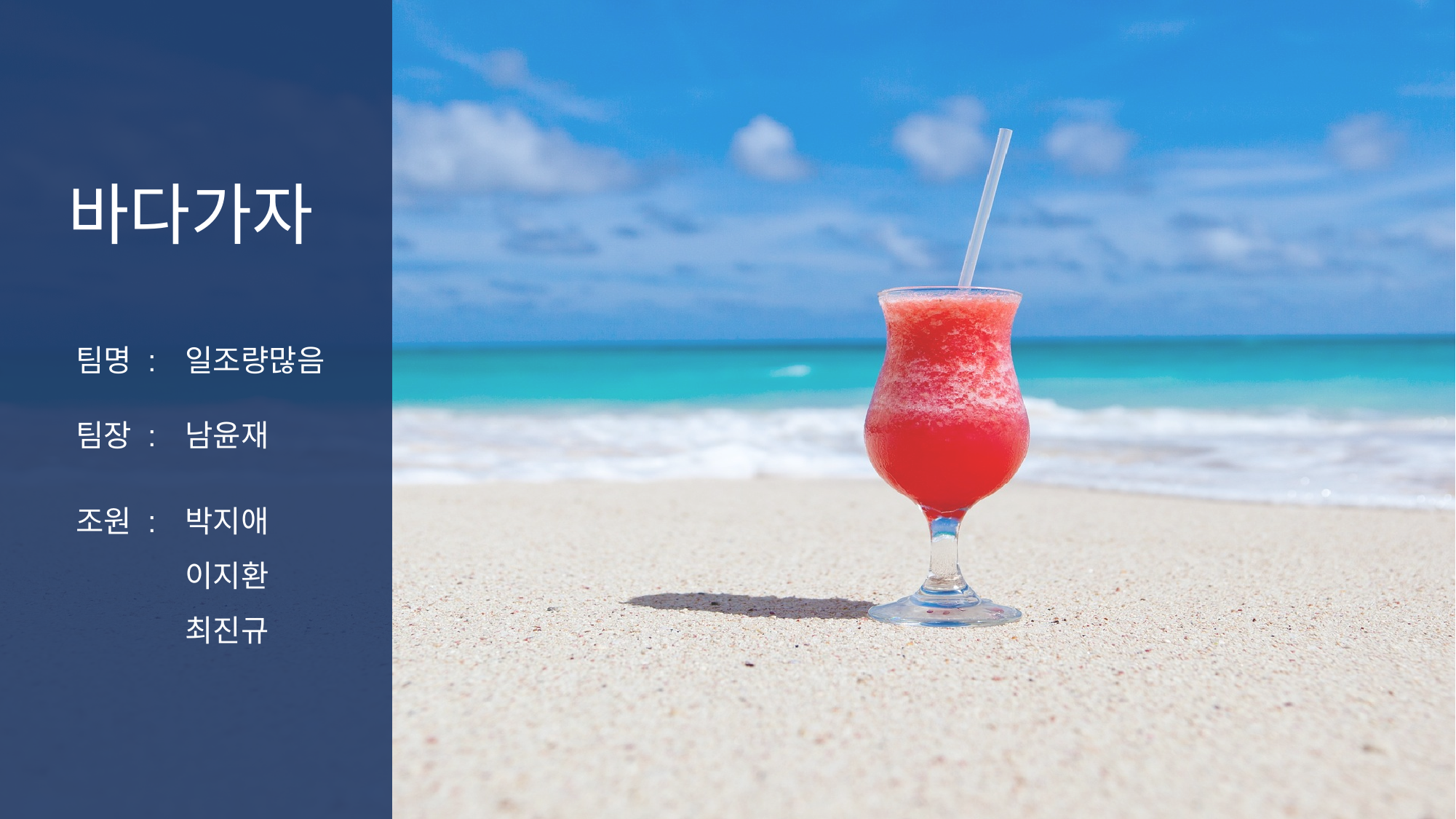

바다가자
팀명 : 	일조량많음
팀장 : 	남윤재
조원 : 	박지애
	이지환
	최진규